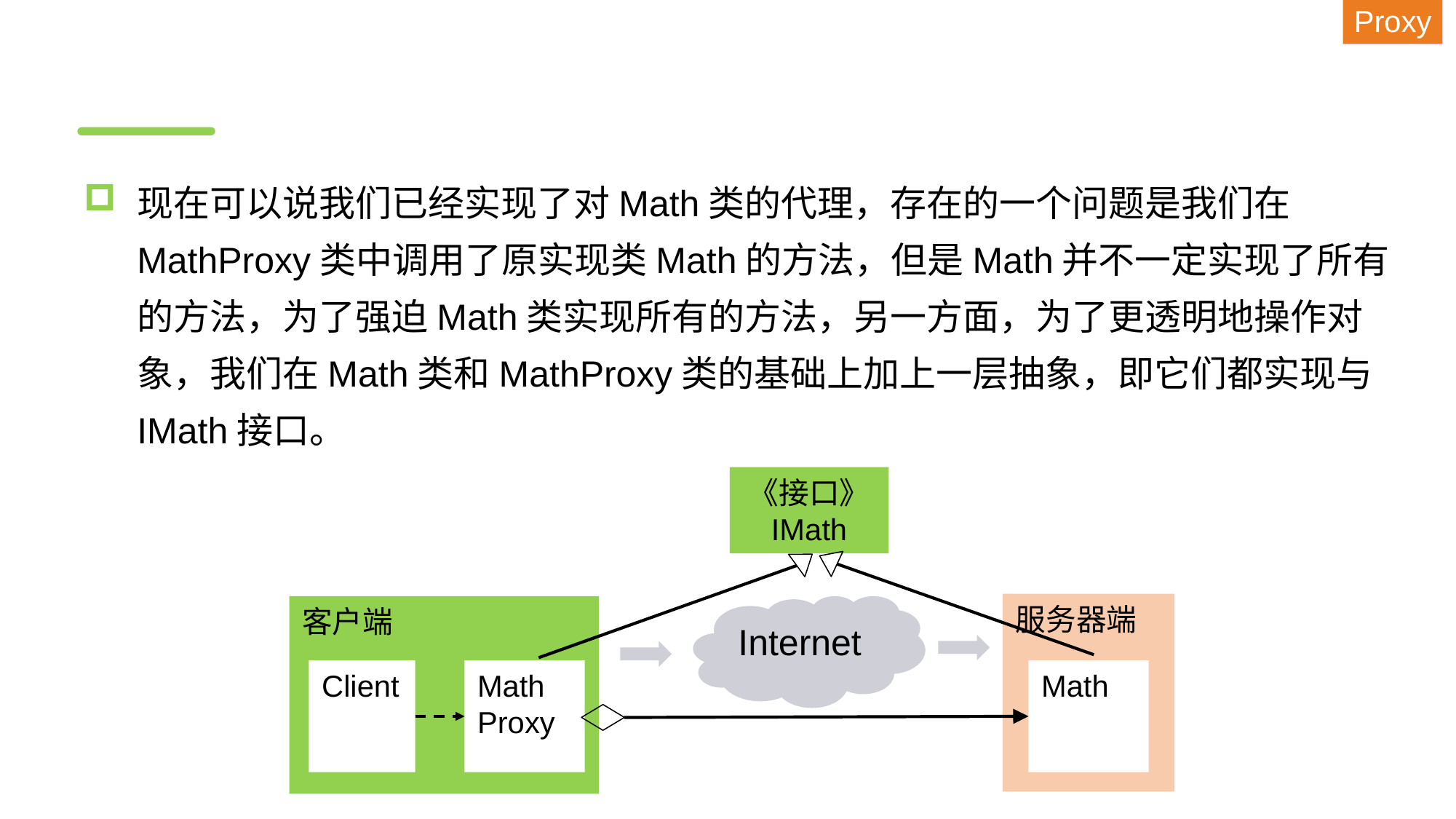

Proxy
#
现在可以说我们已经实现了对Math类的代理，存在的一个问题是我们在MathProxy类中调用了原实现类Math的方法，但是Math并不一定实现了所有的方法，为了强迫Math类实现所有的方法，另一方面，为了更透明地操作对象，我们在Math类和MathProxy类的基础上加上一层抽象，即它们都实现与IMath接口。
《接口》
IMath

服务器端
Internet
客户端

Client
Math
Proxy
Math

130